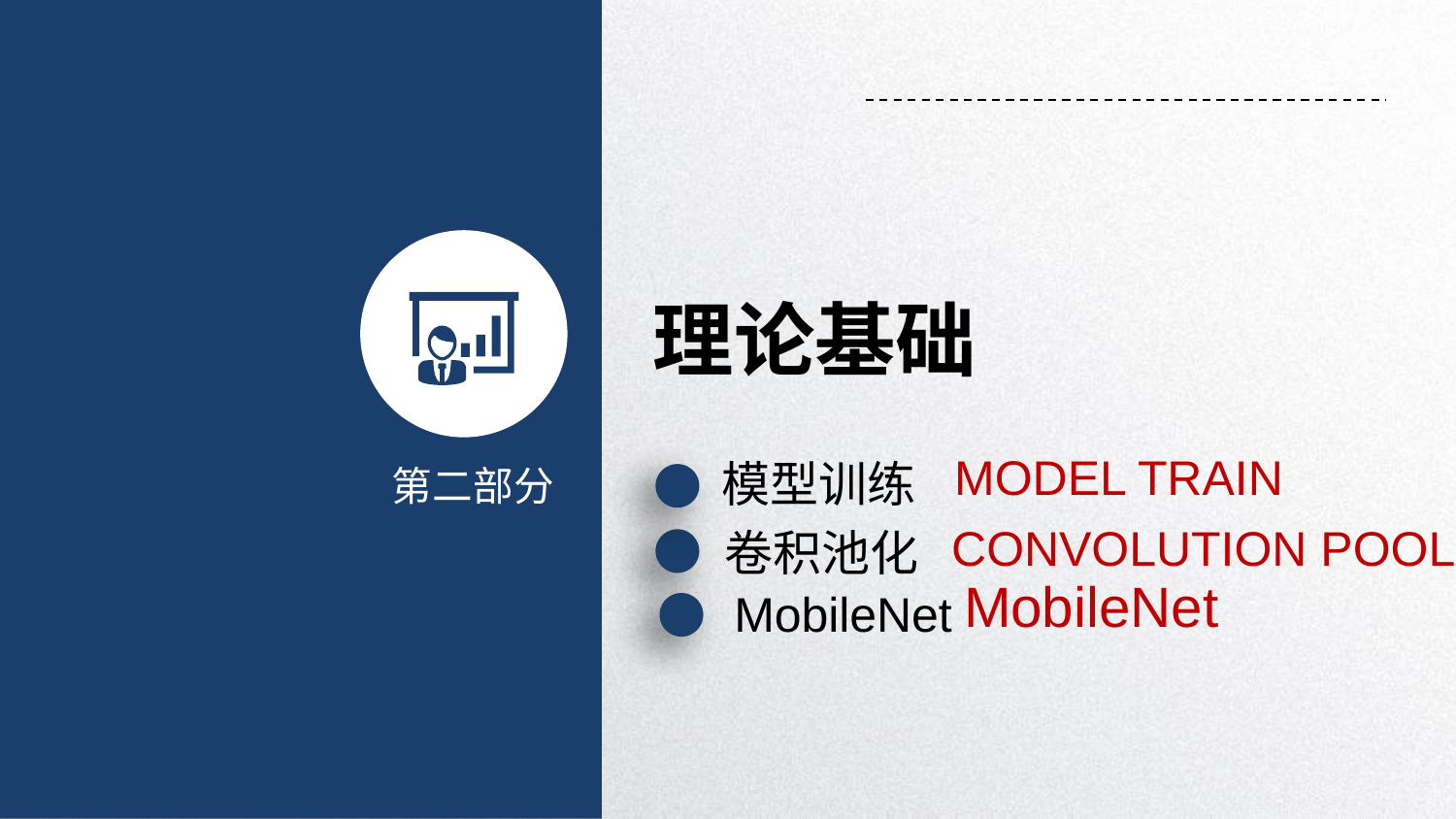

理论基础
MODEL TRAIN
模型训练
第二部分

CONVOLUTION POOL
卷积池化

MobileNet
MobileNet